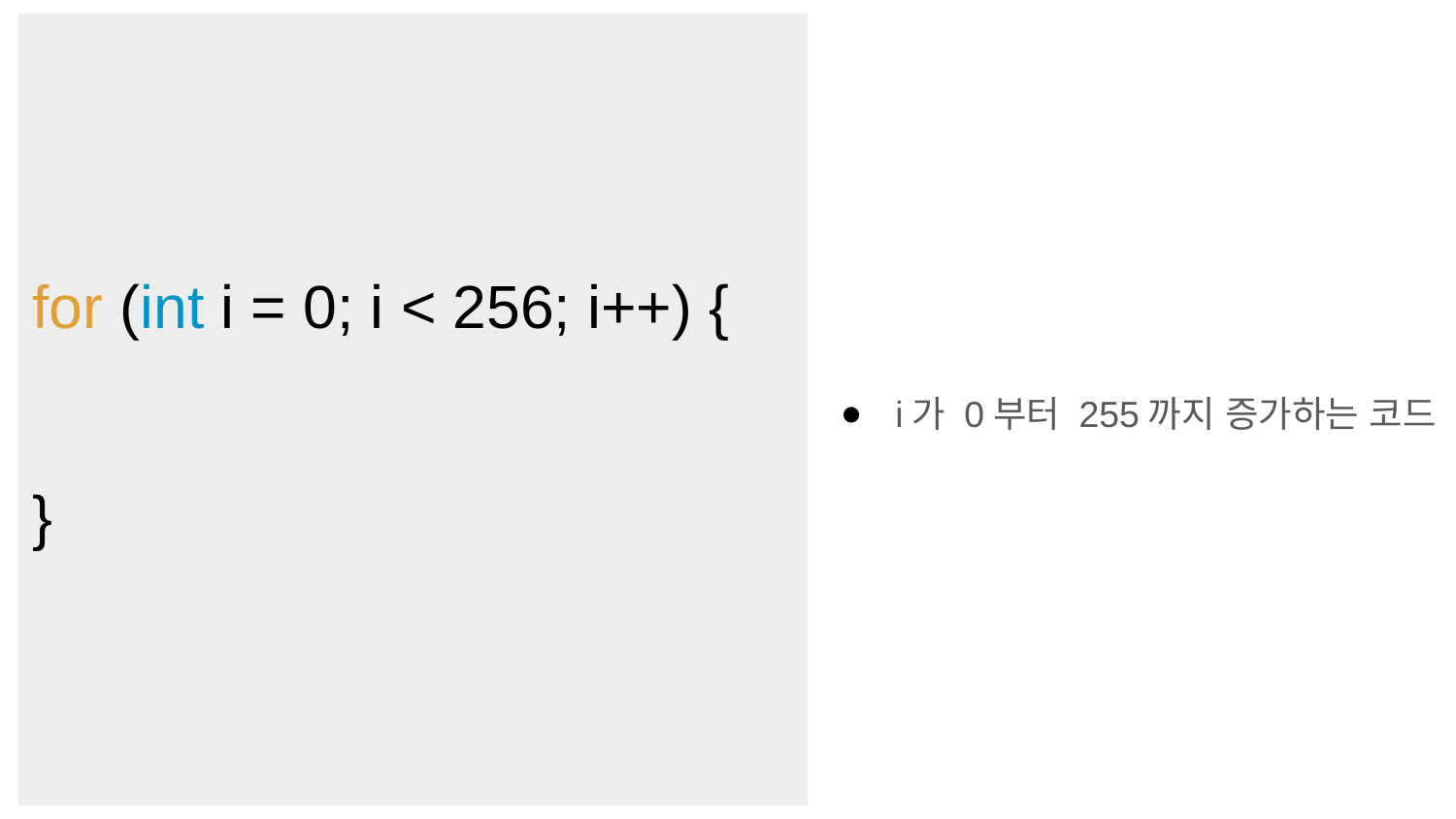

i가 0부터 255까지 증가하는 코드
for (int i = 0; i < 256; i++) {

}